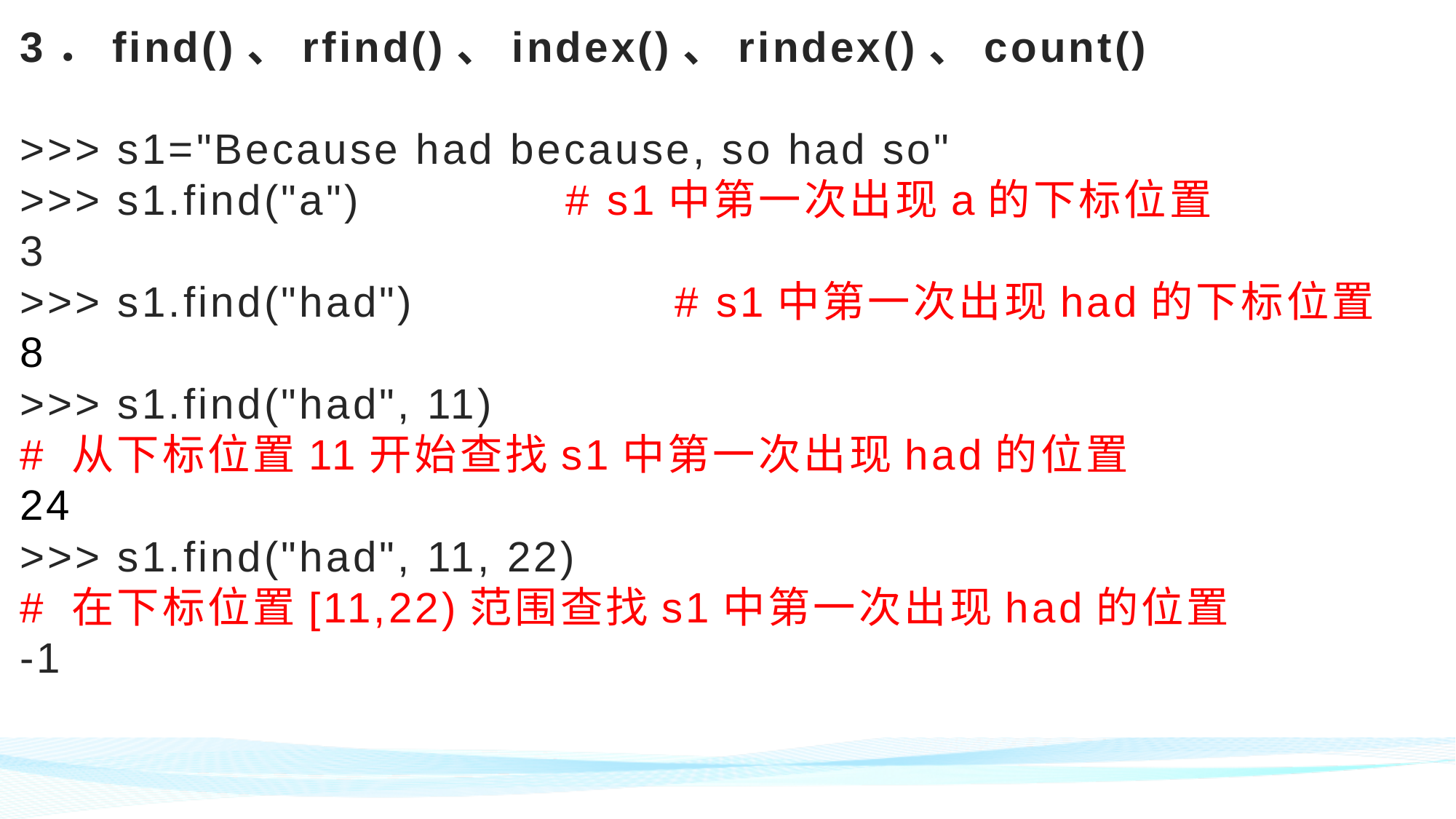

# 3．find()、rfind()、index()、rindex()、count() >>> s1="Because had because, so had so" >>> s1.find("a")   		# s1中第一次出现a的下标位置 3 >>> s1.find("had")      		# s1中第一次出现had的下标位置 8 >>> s1.find("had", 11) # 从下标位置11开始查找s1中第一次出现had的位置 24 >>> s1.find("had", 11, 22) # 在下标位置[11,22)范围查找s1中第一次出现had的位置 -1